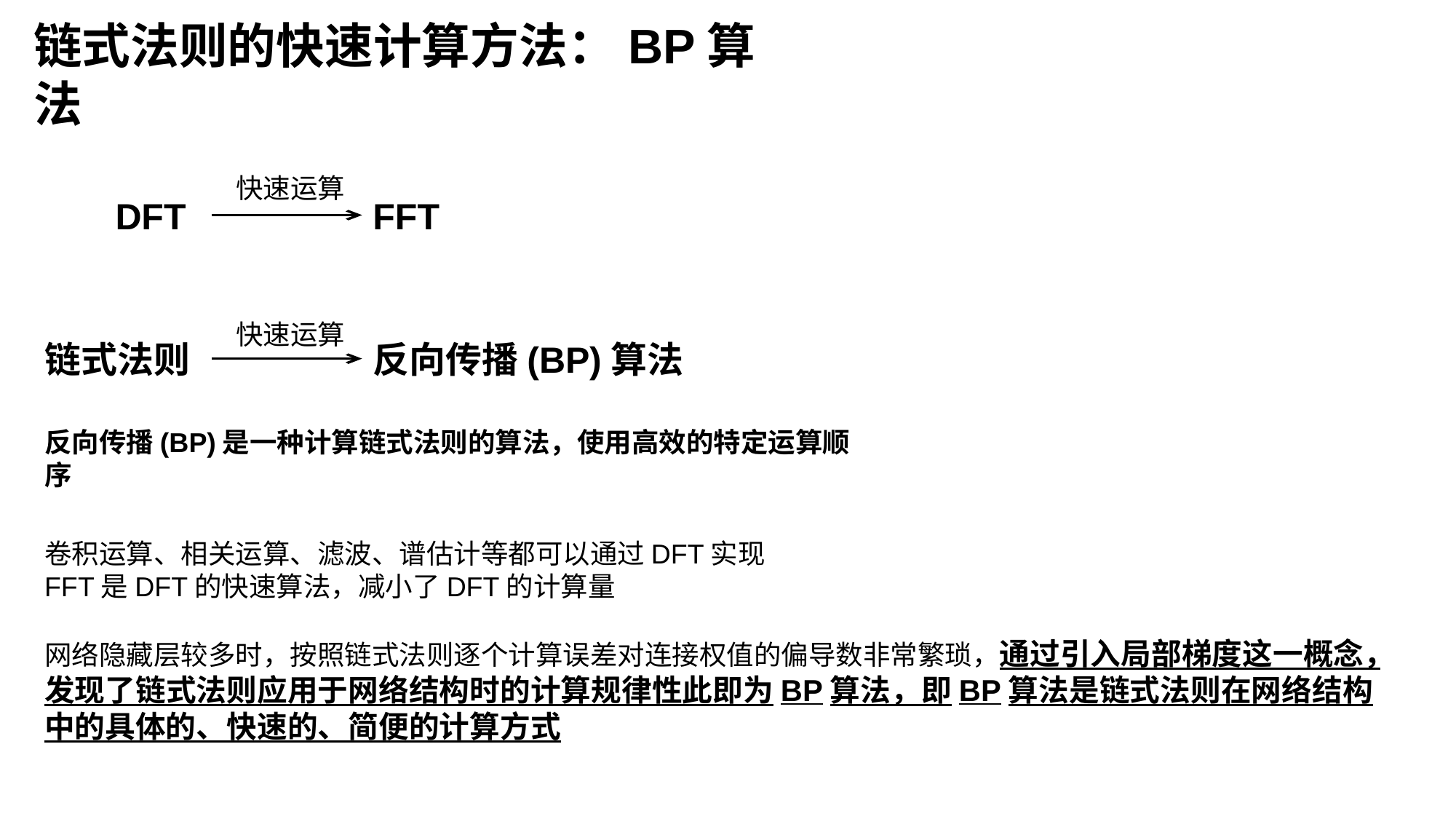

链式法则的快速计算方法：BP算法
快速运算
DFT
FFT
快速运算
链式法则
反向传播(BP)算法
反向传播(BP)是一种计算链式法则的算法，使用高效的特定运算顺序
卷积运算、相关运算、滤波、谱估计等都可以通过DFT实现
FFT是DFT的快速算法，减小了DFT的计算量

网络隐藏层较多时，按照链式法则逐个计算误差对连接权值的偏导数非常繁琐，通过引入局部梯度这一概念，发现了链式法则应用于网络结构时的计算规律性此即为BP算法，即BP算法是链式法则在网络结构中的具体的、快速的、简便的计算方式